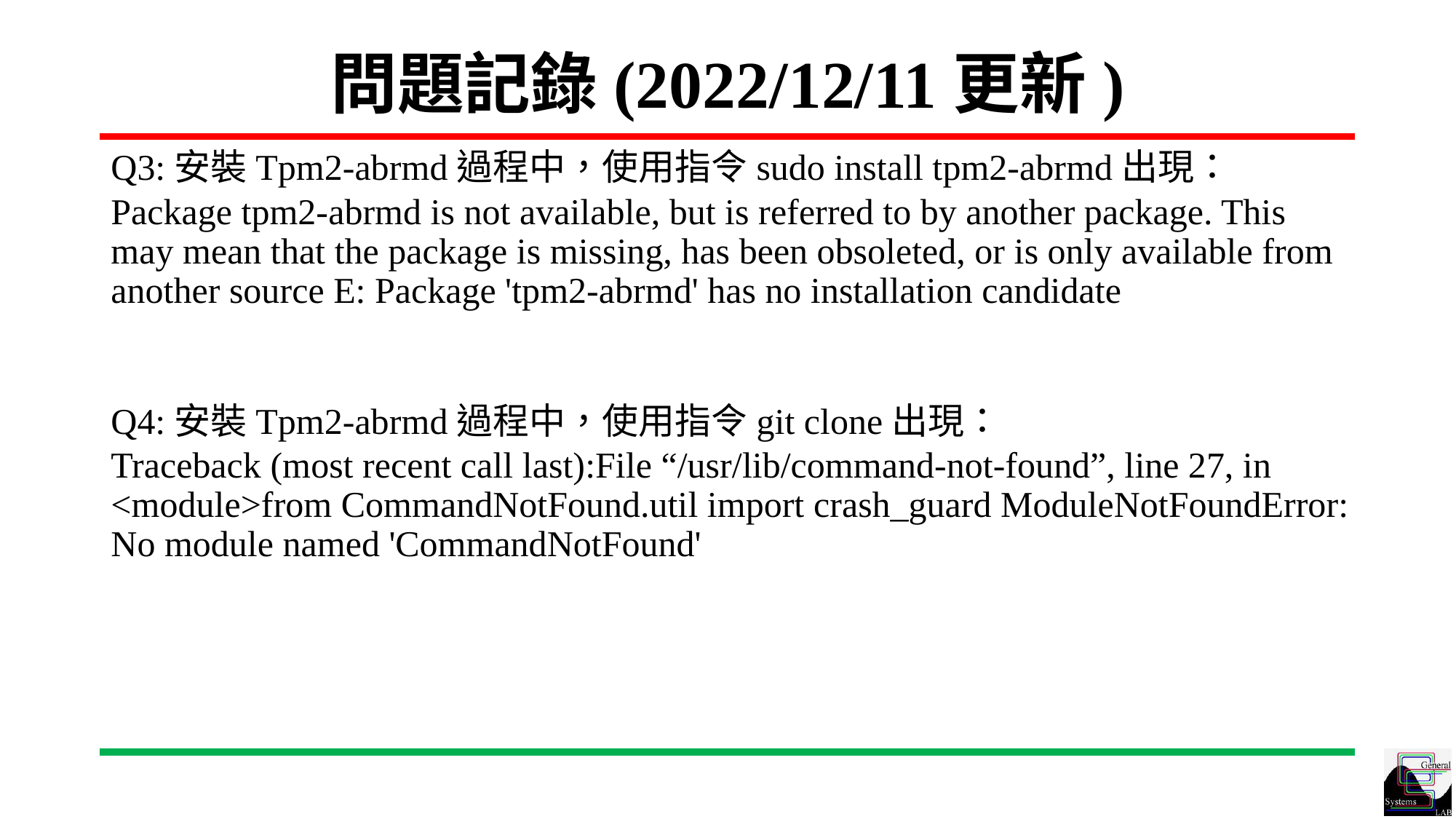

# 問題記錄(2022/12/11更新)
Q3:安裝Tpm2-abrmd過程中，使用指令sudo install tpm2-abrmd出現：
Package tpm2-abrmd is not available, but is referred to by another package. This may mean that the package is missing, has been obsoleted, or is only available from another source E: Package 'tpm2-abrmd' has no installation candidate

Q4:安裝Tpm2-abrmd過程中，使用指令git clone出現：
Traceback (most recent call last):File “/usr/lib/command-not-found”, line 27, in <module>from CommandNotFound.util import crash_guard ModuleNotFoundError: No module named 'CommandNotFound'